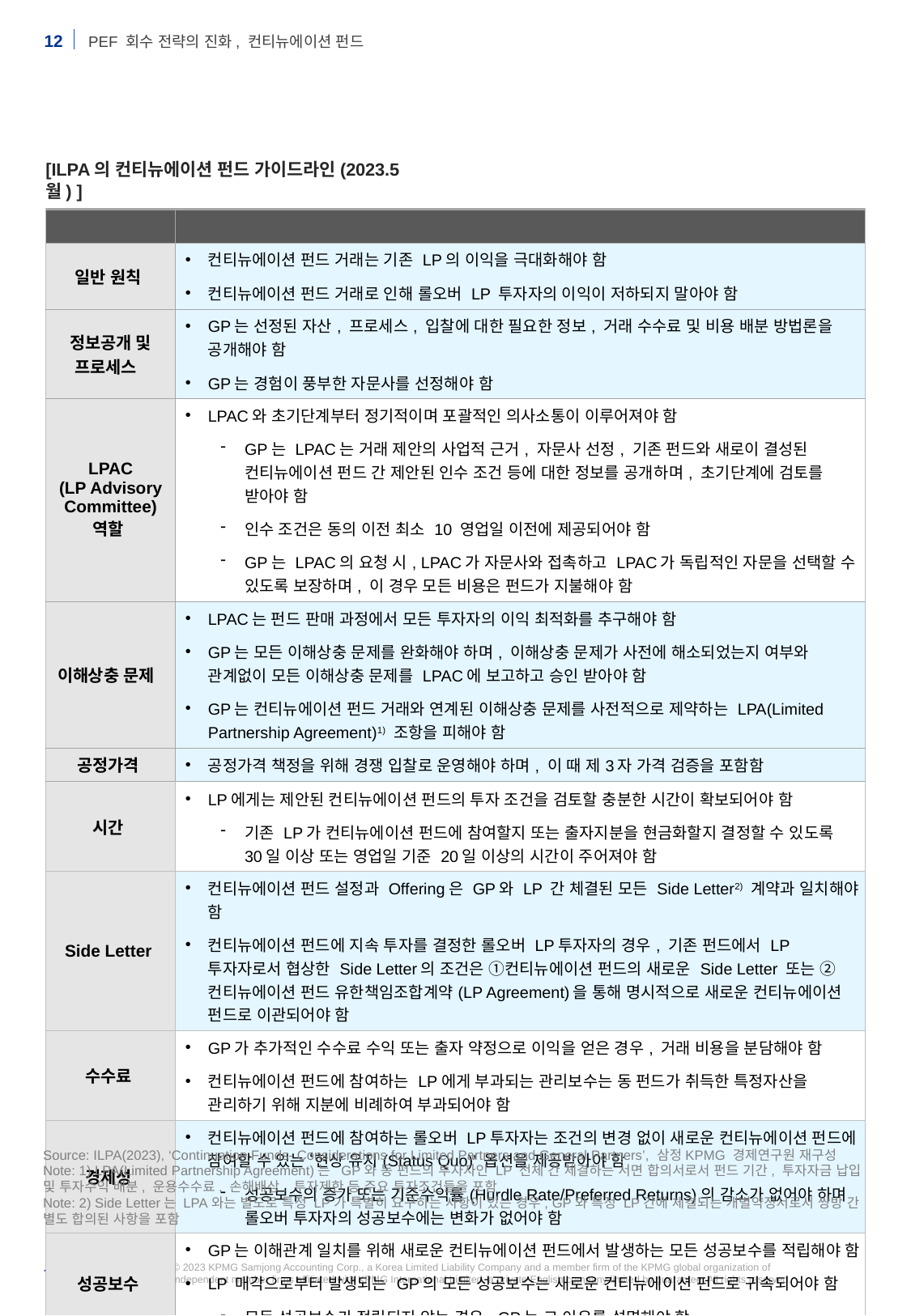

[ILPA의 컨티뉴에이션 펀드 가이드라인(2023.5월) ]
| 구분 | 가이드라인 주요 내용 |
| --- | --- |
| 일반 원칙 | 컨티뉴에이션 펀드 거래는 기존 LP의 이익을 극대화해야 함 컨티뉴에이션 펀드 거래로 인해 롤오버 LP 투자자의 이익이 저하되지 말아야 함 |
| 정보공개 및 프로세스 | GP는 선정된 자산, 프로세스, 입찰에 대한 필요한 정보, 거래 수수료 및 비용 배분 방법론을 공개해야 함 GP는 경험이 풍부한 자문사를 선정해야 함 |
| LPAC (LP Advisory Committee) 역할 | LPAC와 초기단계부터 정기적이며 포괄적인 의사소통이 이루어져야 함 GP는 LPAC는 거래 제안의 사업적 근거, 자문사 선정, 기존 펀드와 새로이 결성된 컨티뉴에이션 펀드 간 제안된 인수 조건 등에 대한 정보를 공개하며, 초기단계에 검토를 받아야 함 인수 조건은 동의 이전 최소 10 영업일 이전에 제공되어야 함 GP는 LPAC의 요청 시, LPAC가 자문사와 접촉하고 LPAC가 독립적인 자문을 선택할 수 있도록 보장하며, 이 경우 모든 비용은 펀드가 지불해야 함 |
| 이해상충 문제 | LPAC는 펀드 판매 과정에서 모든 투자자의 이익 최적화를 추구해야 함 GP는 모든 이해상충 문제를 완화해야 하며, 이해상충 문제가 사전에 해소되었는지 여부와 관계없이 모든 이해상충 문제를 LPAC에 보고하고 승인 받아야 함 GP는 컨티뉴에이션 펀드 거래와 연계된 이해상충 문제를 사전적으로 제약하는 LPA(Limited Partnership Agreement)1) 조항을 피해야 함 |
| 공정가격 | 공정가격 책정을 위해 경쟁 입찰로 운영해야 하며, 이 때 제3자 가격 검증을 포함함 |
| 시간 | LP에게는 제안된 컨티뉴에이션 펀드의 투자 조건을 검토할 충분한 시간이 확보되어야 함 기존 LP가 컨티뉴에이션 펀드에 참여할지 또는 출자지분을 현금화할지 결정할 수 있도록 30일 이상 또는 영업일 기준 20일 이상의 시간이 주어져야 함 |
| Side Letter | 컨티뉴에이션 펀드 설정과 Offering은 GP와 LP 간 체결된 모든 Side Letter2) 계약과 일치해야 함 컨티뉴에이션 펀드에 지속 투자를 결정한 롤오버 LP투자자의 경우, 기존 펀드에서 LP투자자로서 협상한 Side Letter의 조건은 ①컨티뉴에이션 펀드의 새로운 Side Letter 또는 ②컨티뉴에이션 펀드 유한책임조합계약(LP Agreement)을 통해 명시적으로 새로운 컨티뉴에이션 펀드로 이관되어야 함 |
| 수수료 | GP가 추가적인 수수료 수익 또는 출자 약정으로 이익을 얻은 경우, 거래 비용을 분담해야 함 컨티뉴에이션 펀드에 참여하는 LP에게 부과되는 관리보수는 동 펀드가 취득한 특정자산을 관리하기 위해 지분에 비례하여 부과되어야 함 |
| 경제성 | 컨티뉴에이션 펀드에 참여하는 롤오버 LP투자자는 조건의 변경 없이 새로운 컨티뉴에이션 펀드에 참여할 수 있는 ‘현상 유지(Status Quo)’ 옵션을 제공받아야 함 성공보수의 증가 또는 기준수익률(Hurdle Rate/Preferred Returns)의 감소가 없어야 하며 롤오버 투자자의 성공보수에는 변화가 없어야 함 |
| 성공보수 | GP는 이해관계 일치를 위해 새로운 컨티뉴에이션 펀드에서 발생하는 모든 성공보수를 적립해야 함 LP 매각으로부터 발생되는 GP의 모든 성공보수는 새로운 컨티뉴에이션 펀드로 귀속되어야 함 모든 성공보수가 적립되지 않는 경우, GP는 그 이유를 설명해야 함 |
Source: ILPA(2023), ‘Continuation Funds- Considerations for Limited Partners and General Partners’, 삼정KPMG 경제연구원 재구성
Note: 1) LPA(Limited Partnership Agreement)는  GP와 동 펀드의 투자자인 LP 전체 간 체결하는 서면 합의서로서 펀드 기간, 투자자금 납입 및 투자수익 배분, 운용수수료, 손해배상, 투자제한 등 주요 투자조건들을 포함
Note: 2) Side Letter는 LPA와는 별도로 특정 LP가 특별히 요구하는 사항이 있는 경우, GP와 특정 LP간에 체결되는 개별약정서로서 쌍방 간 별도 합의된 사항을 포함